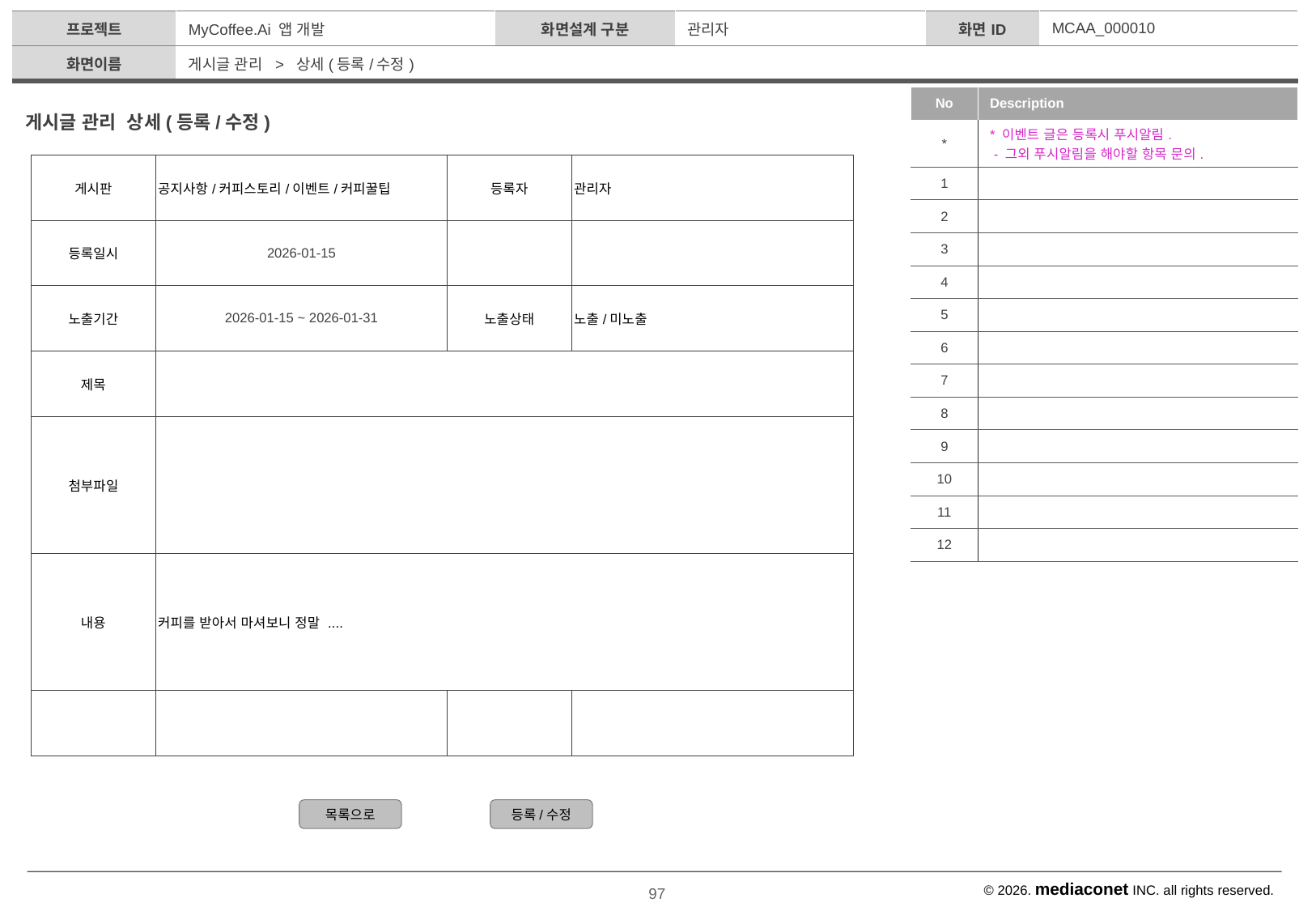

| 프로젝트 | MyCoffee.Ai 앱 개발 | 화면설계 구분 | 관리자 | 화면ID | MCAA\_000010 |
| --- | --- | --- | --- | --- | --- |
| 화면이름 | 게시글 관리 > 상세(등록/수정) |  |  |  |  |
| No | Description |
| --- | --- |
| \* | \* 이벤트 글은 등록시 푸시알림. - 그외 푸시알림을 해야할 항목 문의. |
| 1 |  |
| 2 |  |
| 3 |  |
| 4 |  |
| 5 |  |
| 6 |  |
| 7 |  |
| 8 |  |
| 9 |  |
| 10 |  |
| 11 |  |
| 12 |  |
게시글 관리  상세(등록/수정)
| 게시판 | 공지사항/커피스토리/이벤트/커피꿀팁 | 등록자 | 관리자 |
| --- | --- | --- | --- |
| 등록일시 | 2026-01-15 |  |  |
| 노출기간 | 2026-01-15 ~ 2026-01-31 | 노출상태 | 노출/미노출 |
| 제목 |  |  |  |
| 첨부파일 |  |  |  |
| 내용 | 커피를 받아서 마셔보니 정말 .... |  |  |
|  |  |  |  |
목록으로
등록/수정